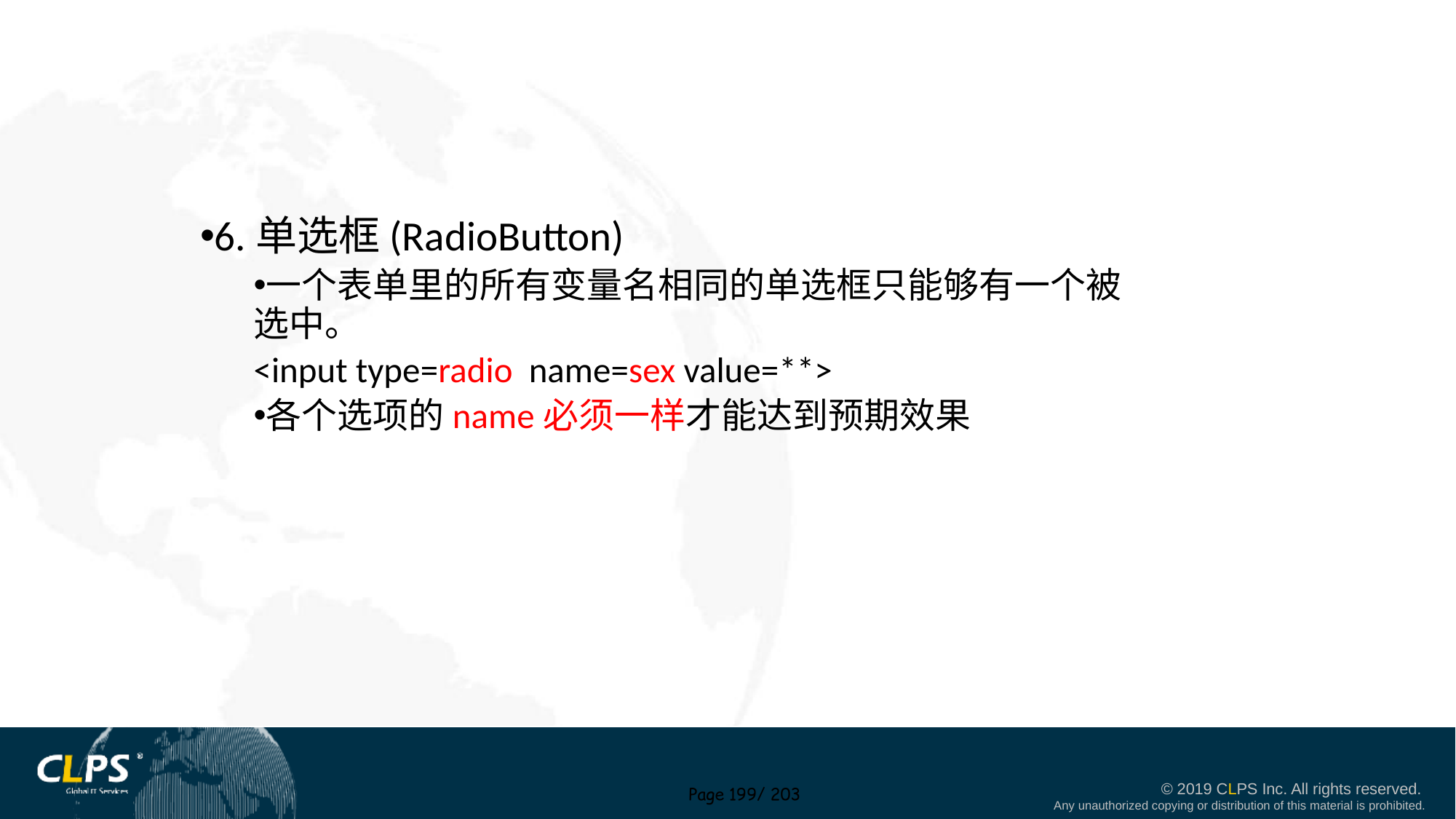

6.单选框(RadioButton)
一个表单里的所有变量名相同的单选框只能够有一个被选中。
<input type=radio  name=sex value=**>
各个选项的name必须一样才能达到预期效果
Page 199/ 203